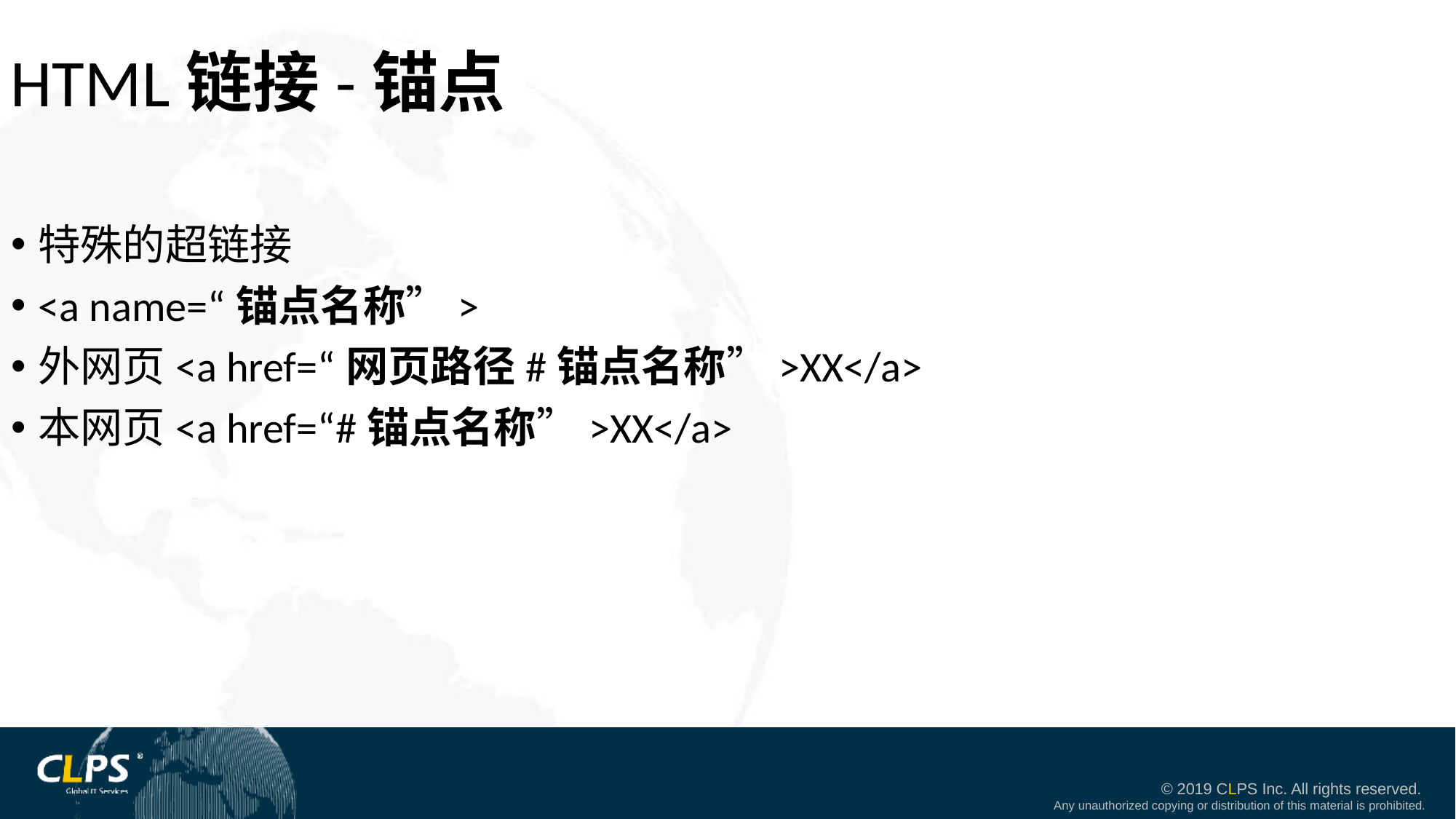

HTML链接-锚点
特殊的超链接
<a name=“锚点名称”>
外网页<a href=“网页路径#锚点名称”>XX</a>
本网页<a href=“#锚点名称”>XX</a>